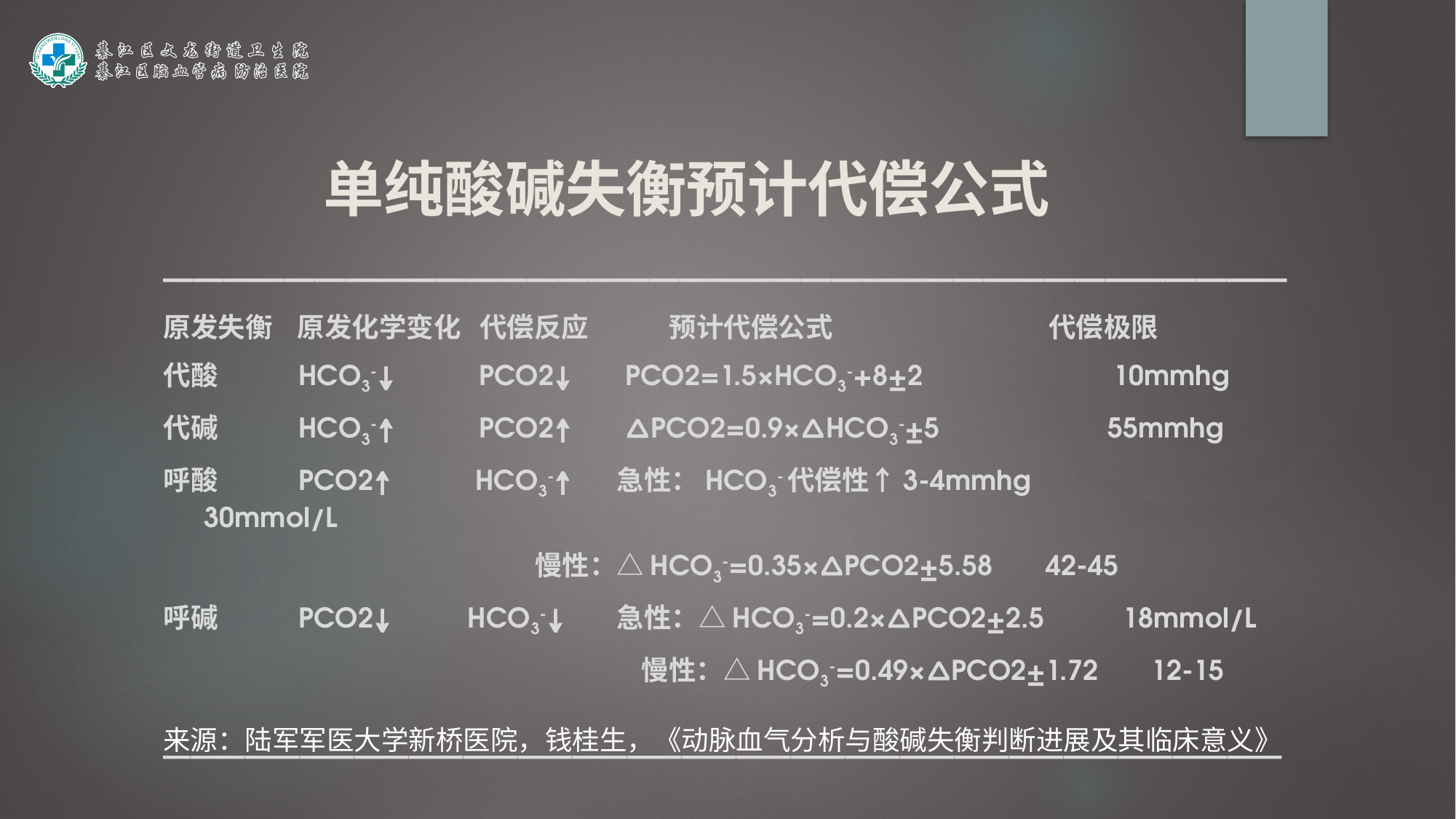

# 单纯酸碱失衡预计代偿公式
—————————————————————————————————————
原发失衡    原发化学变化   代偿反应             预计代偿公式                                   代偿极限
代酸            HCO3-↓           PCO2↓       PCO2=1.5×HCO3-+8±2                         10mmhg
代碱            HCO3-↑           PCO2↑       △PCO2=0.9×△HCO3-±5                      55mmhg
呼酸            PCO2↑           HCO3-↑     急性：HCO3-代偿性↑3-4mmhg                  30mmol/L
                                                           慢性：△HCO3-=0.35×△PCO2±5.58       42-45
呼碱            PCO2↓          HCO3-↓      急性：△HCO3-=0.2×△PCO2±2.5 	      18mmol/L
		                                                    慢性：△HCO3-=0.49×△PCO2±1.72       12-15
—————————————————————————————————————————

来源：陆军军医大学新桥医院，钱桂生，《动脉血气分析与酸碱失衡判断进展及其临床意义》